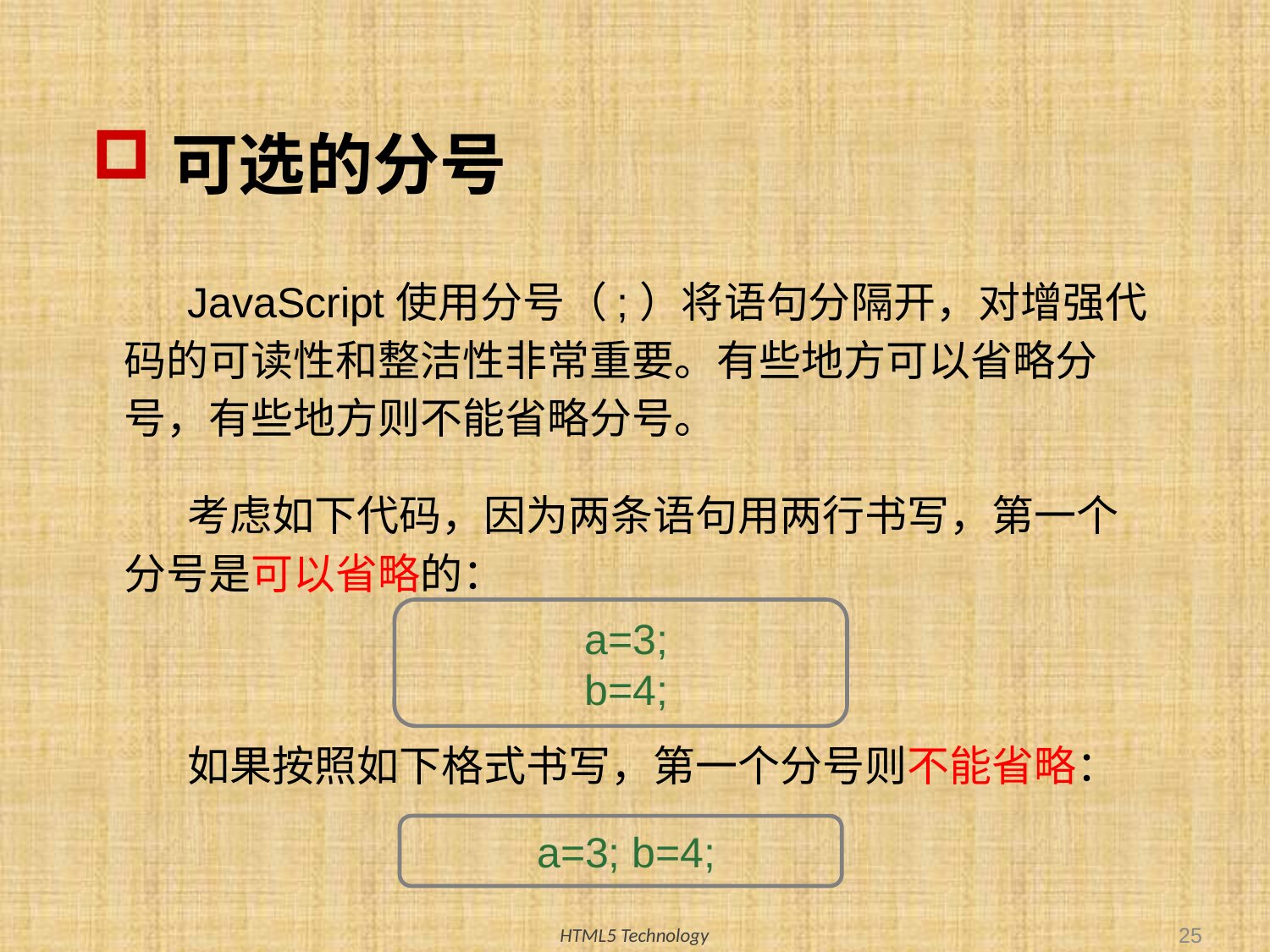

# 可选的分号
JavaScript使用分号（;）将语句分隔开，对增强代码的可读性和整洁性非常重要。有些地方可以省略分号，有些地方则不能省略分号。
考虑如下代码，因为两条语句用两行书写，第一个分号是可以省略的：
 a=3;
 b=4;
如果按照如下格式书写，第一个分号则不能省略：
 a=3; b=4;
25
HTML5 Technology